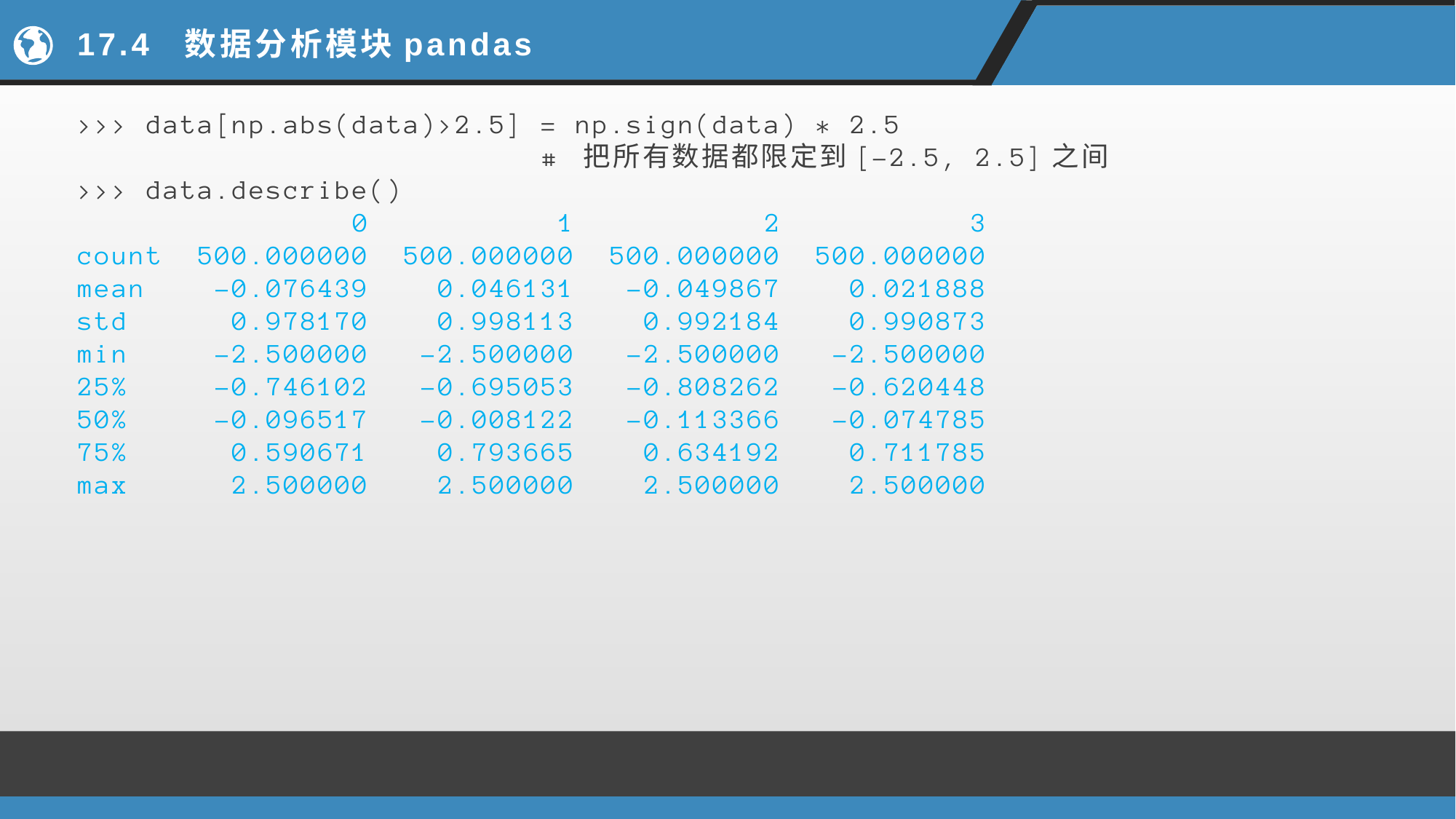

# 17.4  数据分析模块pandas

>>> data[np.abs(data)>2.5] = np.sign(data) * 2.5
                           # 把所有数据都限定到[-2.5, 2.5]之间
>>> data.describe()
                0           1           2           3
count  500.000000  500.000000  500.000000  500.000000
mean    -0.076439    0.046131   -0.049867    0.021888
std      0.978170    0.998113    0.992184    0.990873
min     -2.500000   -2.500000   -2.500000   -2.500000
25%     -0.746102   -0.695053   -0.808262   -0.620448
50%     -0.096517   -0.008122   -0.113366   -0.074785
75%      0.590671    0.793665    0.634192    0.711785
max      2.500000    2.500000    2.500000    2.500000